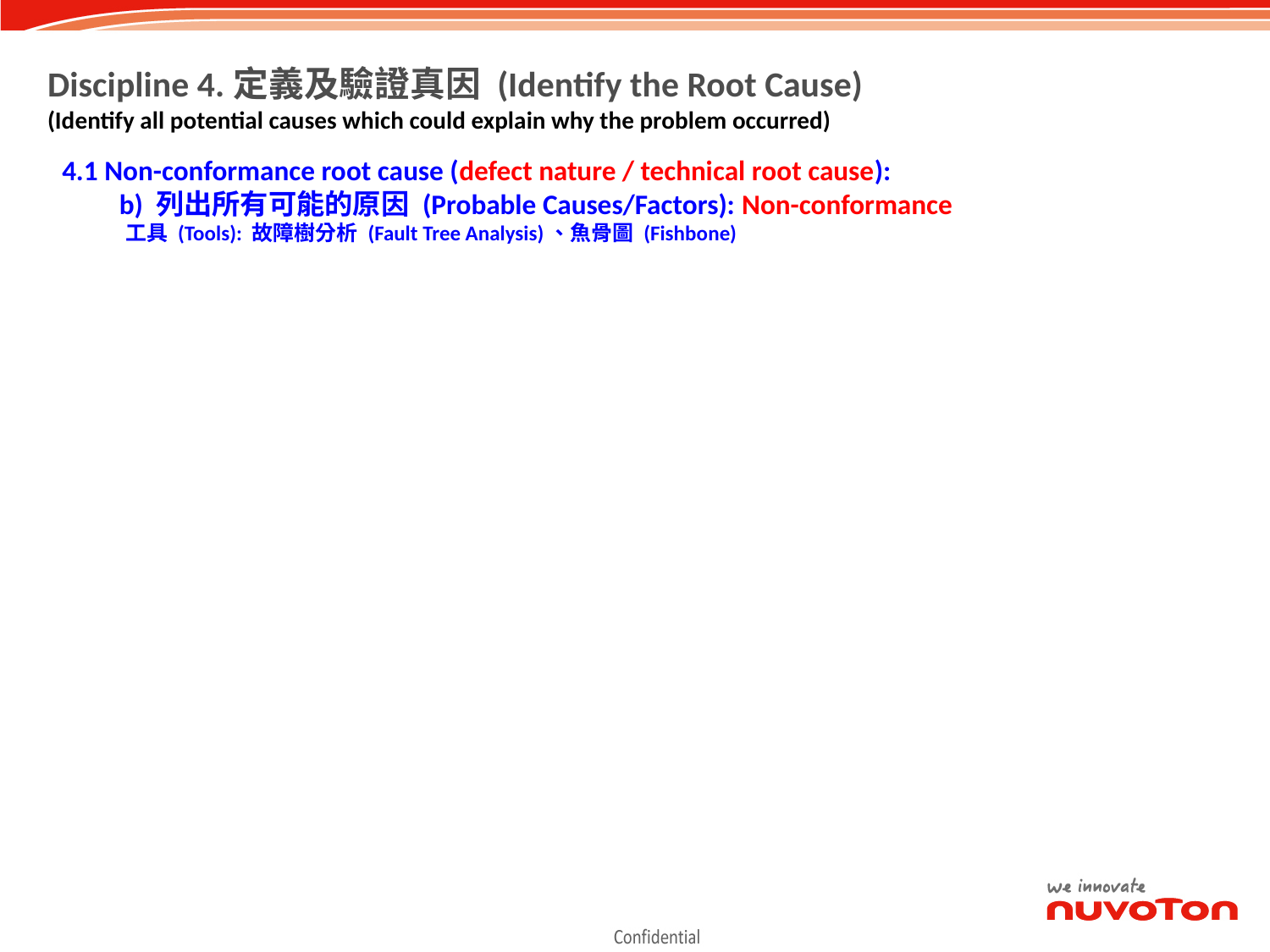

Discipline 4.定義及驗證真因 (Identify the Root Cause)
(Identify all potential causes which could explain why the problem occurred)
4.1 Non-conformance root cause (defect nature / technical root cause):
         b) 列出所有可能的原因 (Probable Causes/Factors): Non-conformance
工具 (Tools): 故障樹分析 (Fault Tree Analysis)、魚骨圖 (Fishbone)